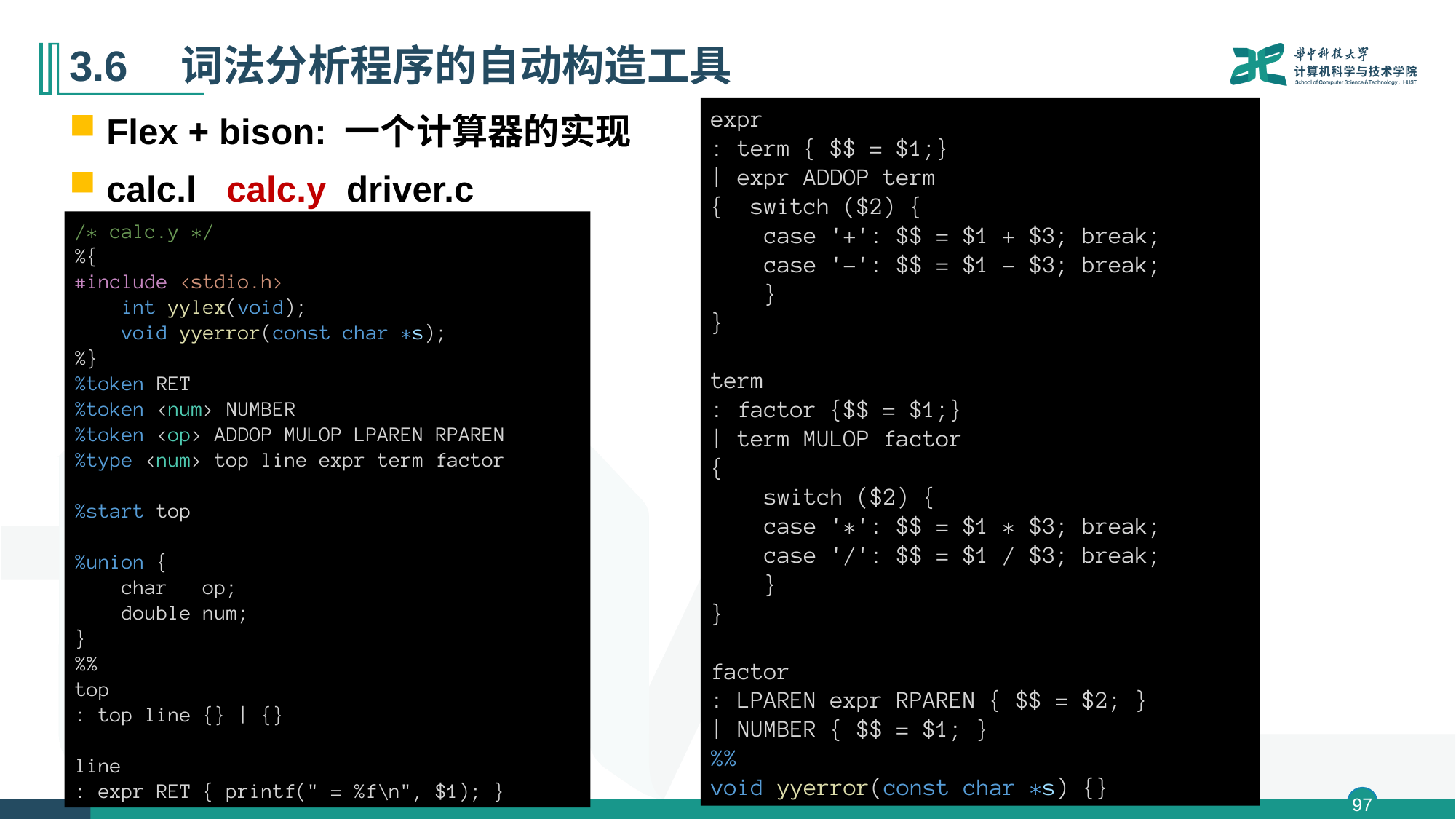

# 3.6　词法分析程序的自动构造工具
expr
: term { $$ = $1;}
| expr ADDOP term
{  switch ($2) {
    case '+': $$ = $1 + $3; break;
    case '-': $$ = $1 - $3; break;
    }
}
term
: factor {$$ = $1;}
| term MULOP factor
{
    switch ($2) {
    case '*': $$ = $1 * $3; break;
    case '/': $$ = $1 / $3; break;
    }
}
factor
: LPAREN expr RPAREN { $$ = $2; }
| NUMBER { $$ = $1; }
%%
void yyerror(const char *s) {}
Flex + bison: 一个计算器的实现
calc.l   calc.y  driver.c
/* calc.y */
%{
#include <stdio.h>
    int yylex(void);
    void yyerror(const char *s);
%}
%token RET
%token <num> NUMBER
%token <op> ADDOP MULOP LPAREN RPAREN
%type <num> top line expr term factor

%start top

%union {
    char   op;
    double num;
}
%%
top
: top line {} | {}

line
: expr RET { printf(" = %f\n", $1); }